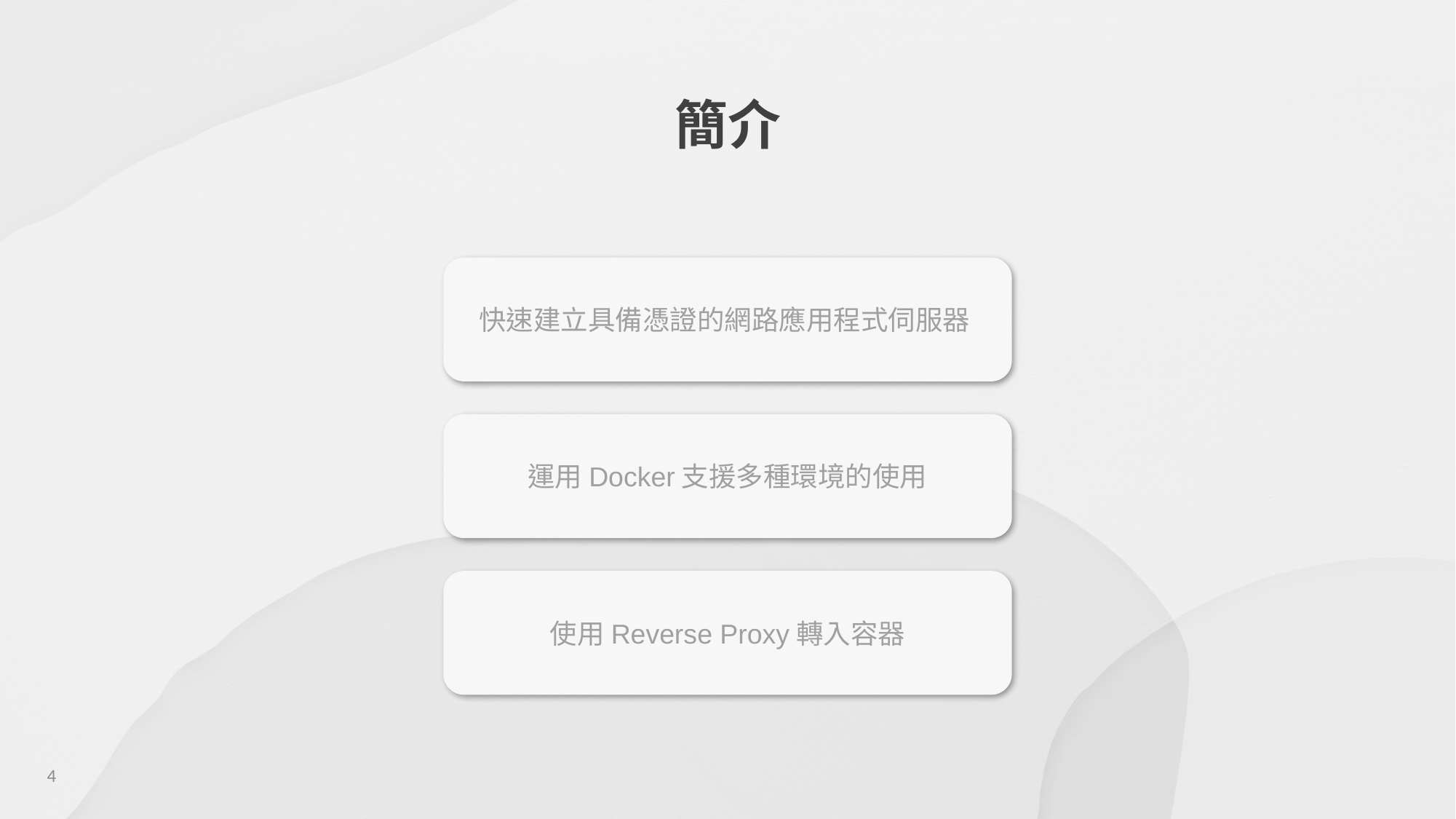

簡介
快速建立具備憑證的網路應用程式伺服器
運用Docker支援多種環境的使用
使用Reverse Proxy轉入容器
4